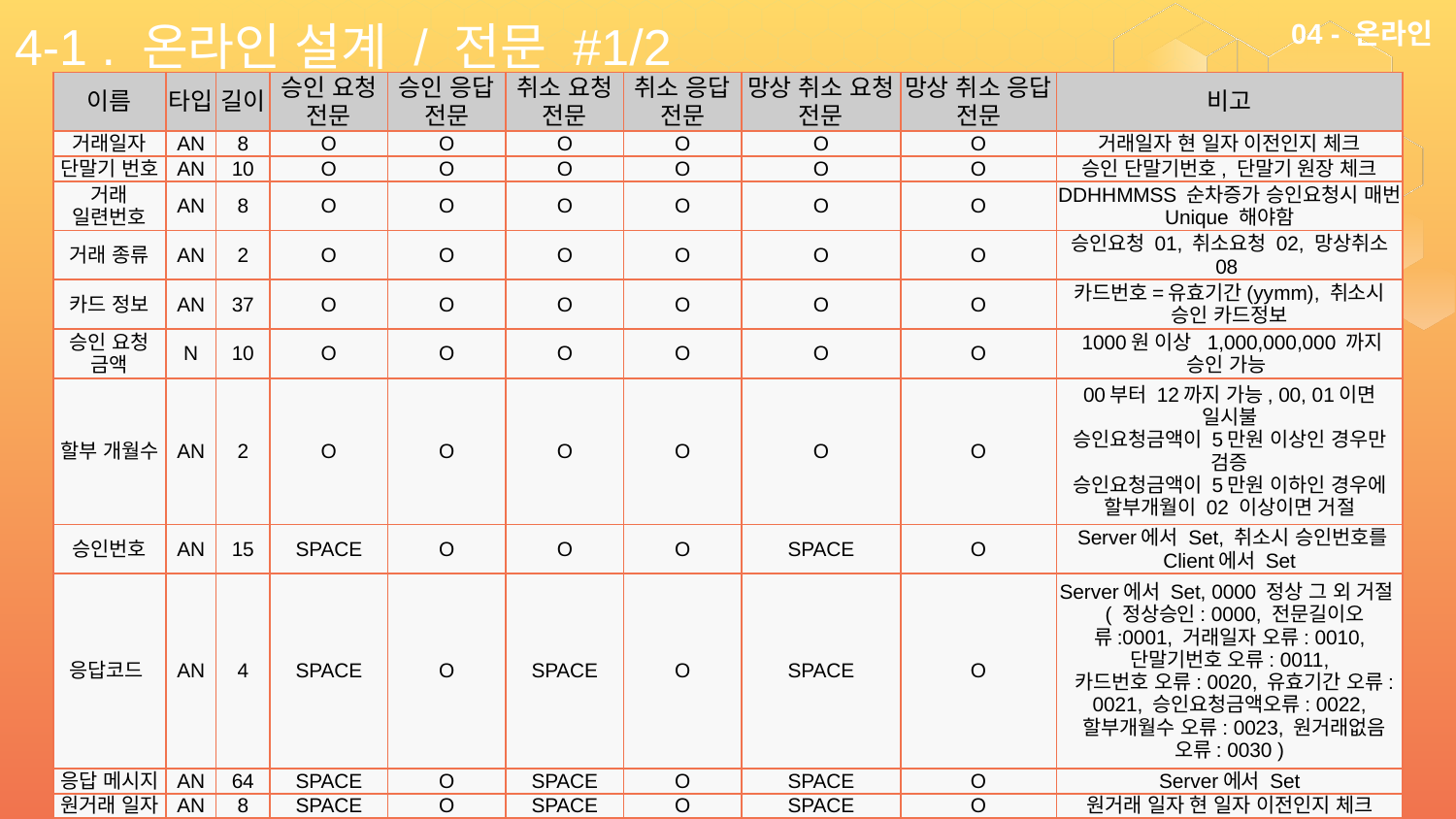

# 4-1 . 온라인 설계 / 전문 #1/2
04 - 온라인
| 이름 | 타입 | 길이 | 승인 요청 전문 | 승인 응답 전문 | 취소 요청 전문 | 취소 응답 전문 | 망상 취소 요청 전문 | 망상 취소 응답 전문 | 비고 |
| --- | --- | --- | --- | --- | --- | --- | --- | --- | --- |
| 거래일자 | AN | 8 | O | O | O | O | O | O | 거래일자 현 일자 이전인지 체크 |
| 단말기 번호 | AN | 10 | O | O | O | O | O | O | 승인 단말기번호, 단말기 원장 체크 |
| 거래 일련번호 | AN | 8 | O | O | O | O | O | O | DDHHMMSS 순차증가 승인요청시 매번 Unique 해야함 |
| 거래 종류 | AN | 2 | O | O | O | O | O | O | 승인요청 01, 취소요청 02, 망상취소 08 |
| 카드 정보 | AN | 37 | O | O | O | O | O | O | 카드번호=유효기간(yymm), 취소시 승인 카드정보 |
| 승인 요청 금액 | N | 10 | O | O | O | O | O | O | 1000원 이상 1,000,000,000 까지 승인 가능 |
| 할부 개월수 | AN | 2 | O | O | O | O | O | O | 00부터 12까지 가능, 00, 01이면 일시불 승인요청금액이 5만원 이상인 경우만 검증 승인요청금액이 5만원 이하인 경우에 할부개월이 02 이상이면 거절 |
| 승인번호 | AN | 15 | SPACE | O | O | O | SPACE | O | Server에서 Set, 취소시 승인번호를 Client에서 Set |
| 응답코드 | AN | 4 | SPACE | O | SPACE | O | SPACE | O | Server에서 Set, 0000 정상 그 외 거절 ( 정상승인: 0000, 전문길이오류:0001, 거래일자 오류: 0010, 단말기번호 오류: 0011, 카드번호 오류: 0020, 유효기간 오류: 0021, 승인요청금액오류: 0022, 할부개월수 오류: 0023, 원거래없음 오류: 0030 ) |
| 응답 메시지 | AN | 64 | SPACE | O | SPACE | O | SPACE | O | Server에서 Set |
| 원거래 일자 | AN | 8 | SPACE | O | SPACE | O | SPACE | O | 원거래 일자 현 일자 이전인지 체크 |